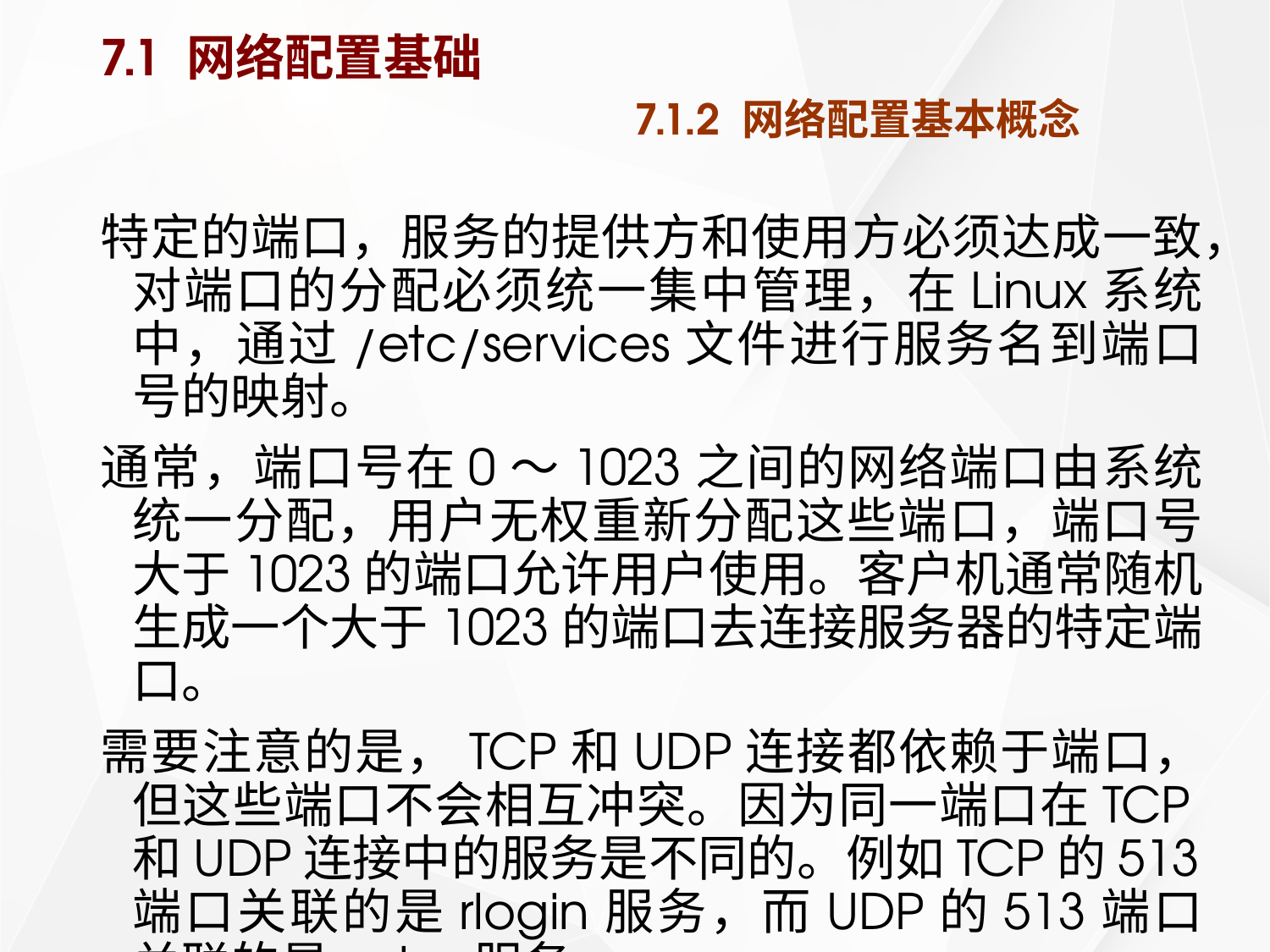

# 7.1 网络配置基础 7.1.2 网络配置基本概念
特定的端口，服务的提供方和使用方必须达成一致，对端口的分配必须统一集中管理，在Linux系统中，通过/etc/services文件进行服务名到端口号的映射。
通常，端口号在0～1023之间的网络端口由系统统一分配，用户无权重新分配这些端口，端口号大于1023的端口允许用户使用。客户机通常随机生成一个大于1023的端口去连接服务器的特定端口。
需要注意的是，TCP和UDP连接都依赖于端口，但这些端口不会相互冲突。因为同一端口在TCP和UDP连接中的服务是不同的。例如TCP的513端口关联的是rlogin服务，而UDP的513端口关联的是rwho服务。